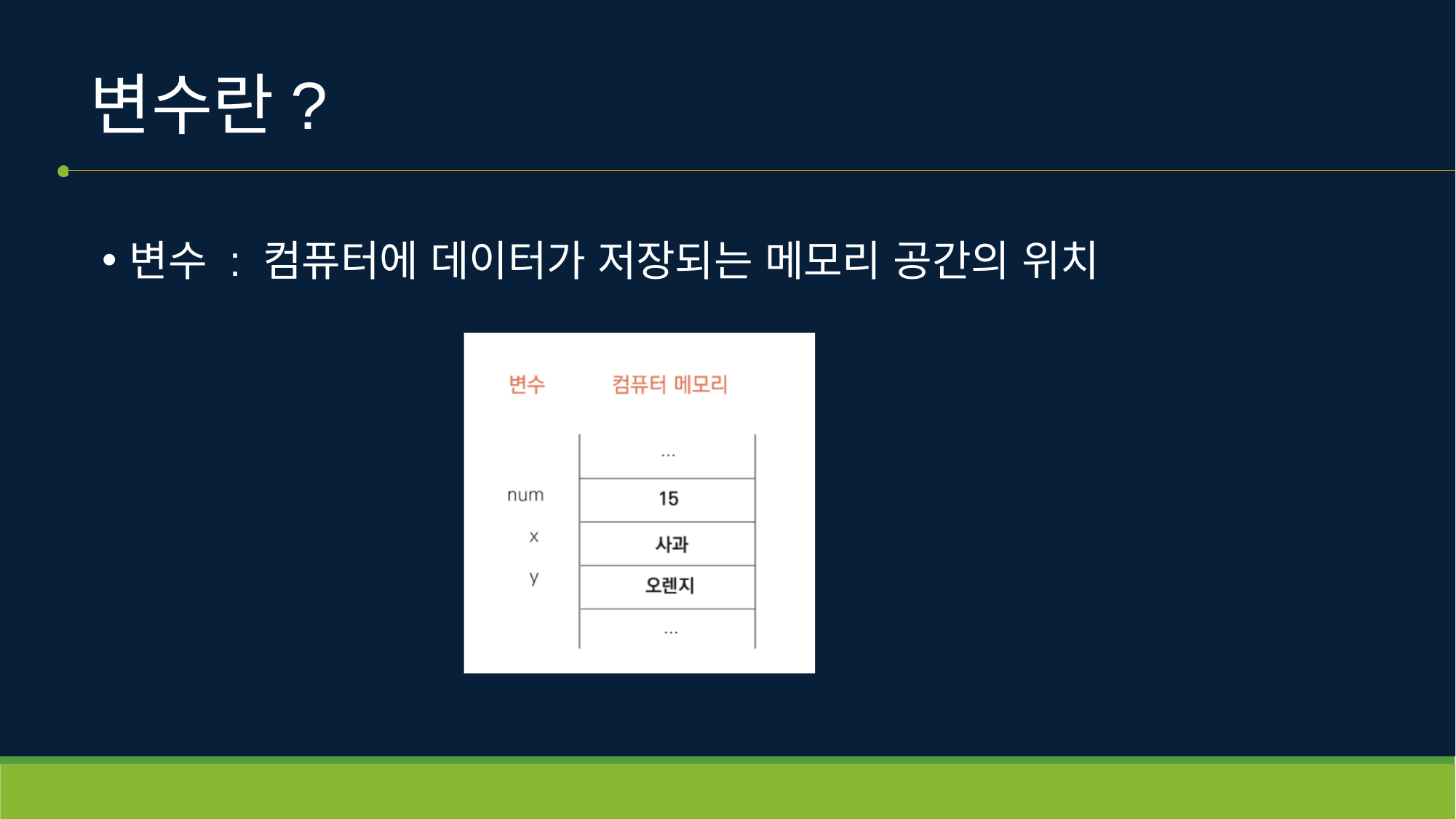

# 변수란?

변수 : 컴퓨터에 데이터가 저장되는 메모리 공간의 위치